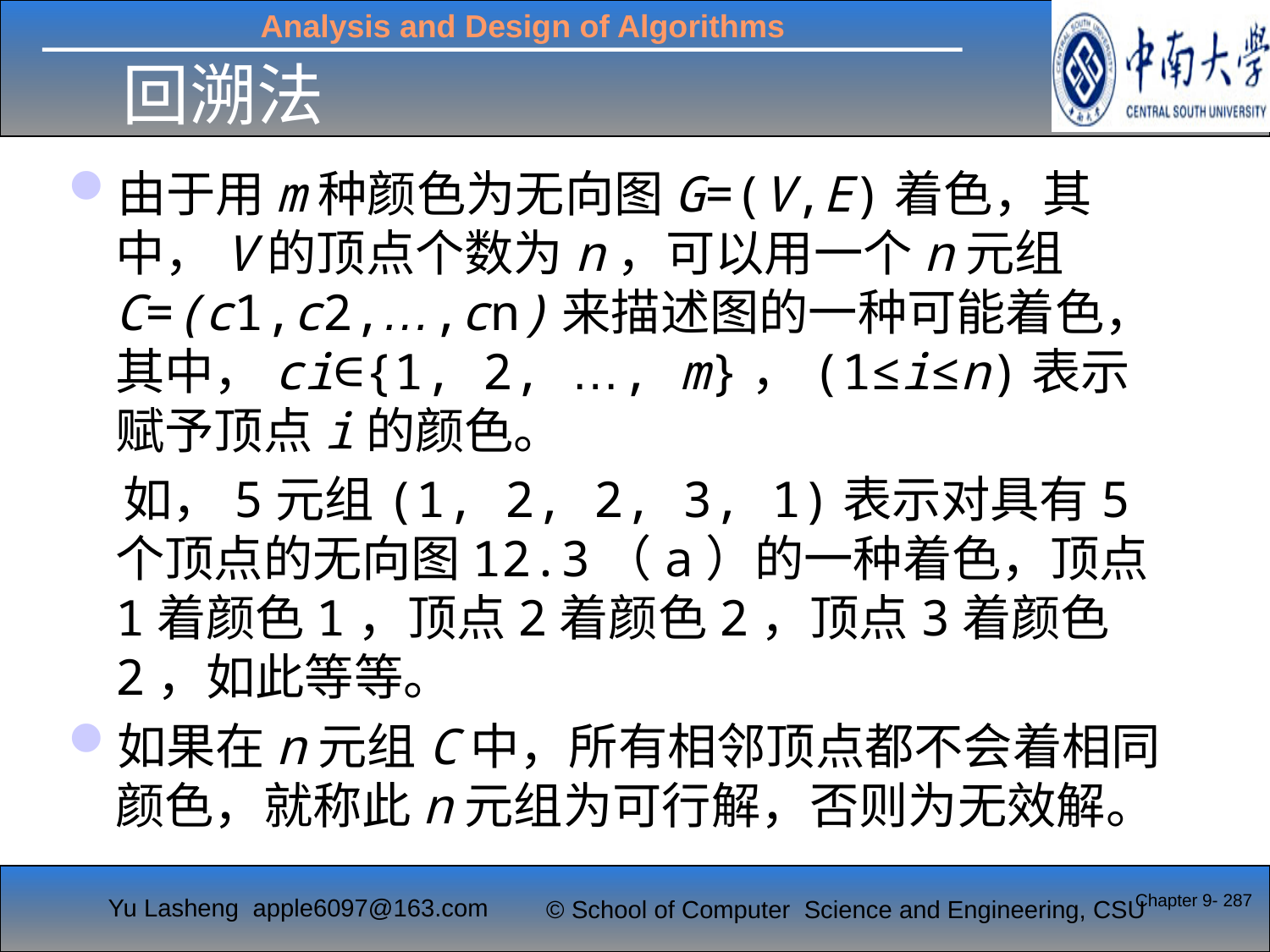

# 回溯法
由于用m种颜色为无向图G=(V,E)着色，其中，V的顶点个数为n，可以用一个n元组C=(c1,c2,…,cn)来描述图的一种可能着色，其中，ci∈{1, 2, …, m}，(1≤i≤n)表示赋予顶点i的颜色。
    如，5元组(1, 2, 2, 3, 1)表示对具有5个顶点的无向图12.3（a）的一种着色，顶点1着颜色1，顶点2着颜色2，顶点3着颜色2，如此等等。
如果在n元组C中，所有相邻顶点都不会着相同颜色，就称此n元组为可行解，否则为无效解。
Chapter 9- 287